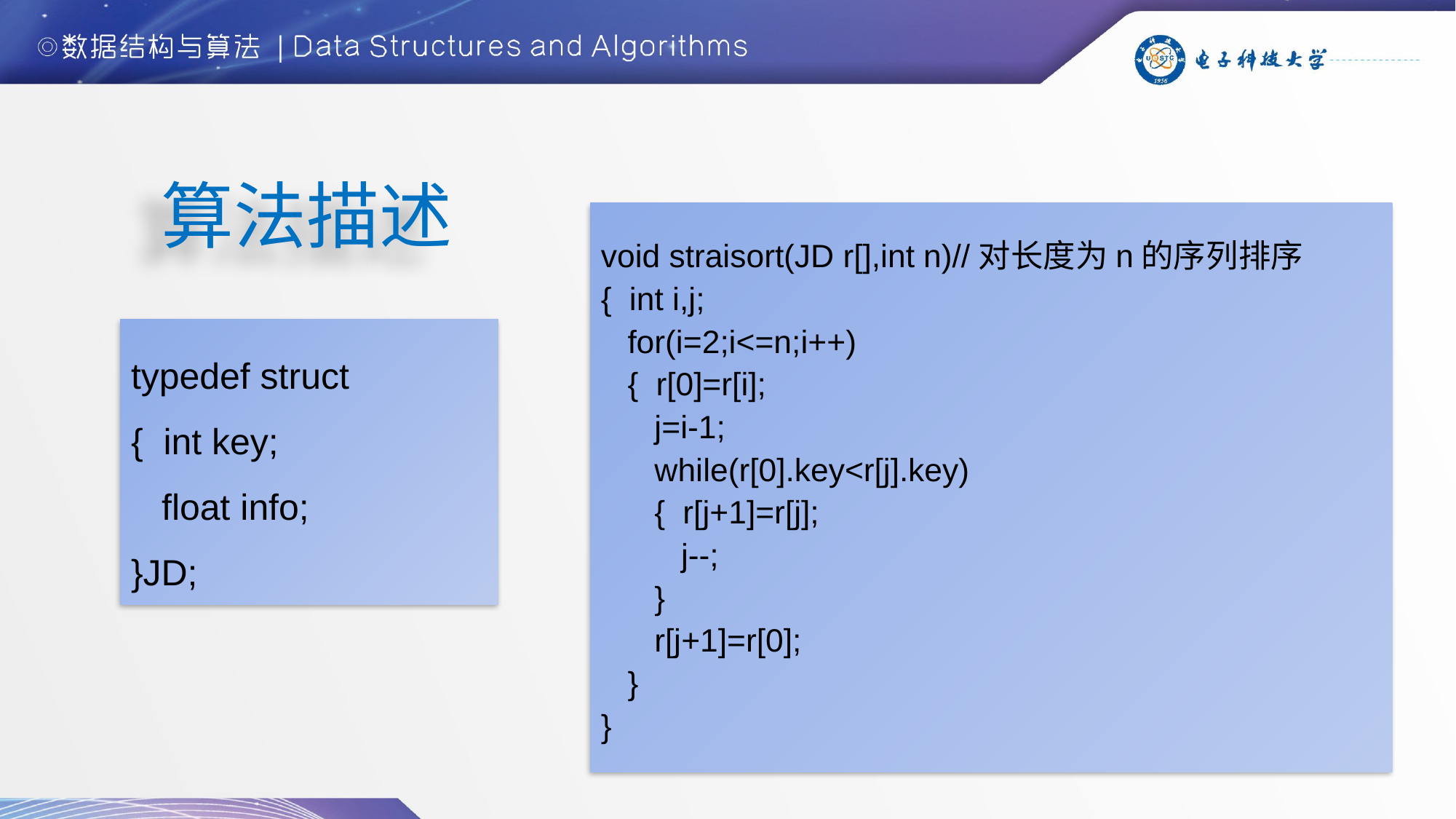

算法描述
void straisort(JD r[],int n)//对长度为n的序列排序
{  int i,j;
   for(i=2;i<=n;i++)
   {  r[0]=r[i];
      j=i-1;
      while(r[0].key<r[j].key)
      {  r[j+1]=r[j];
         j--;
      }
      r[j+1]=r[0];
   }
}
typedef struct
{  int key;
   float info;
}JD;